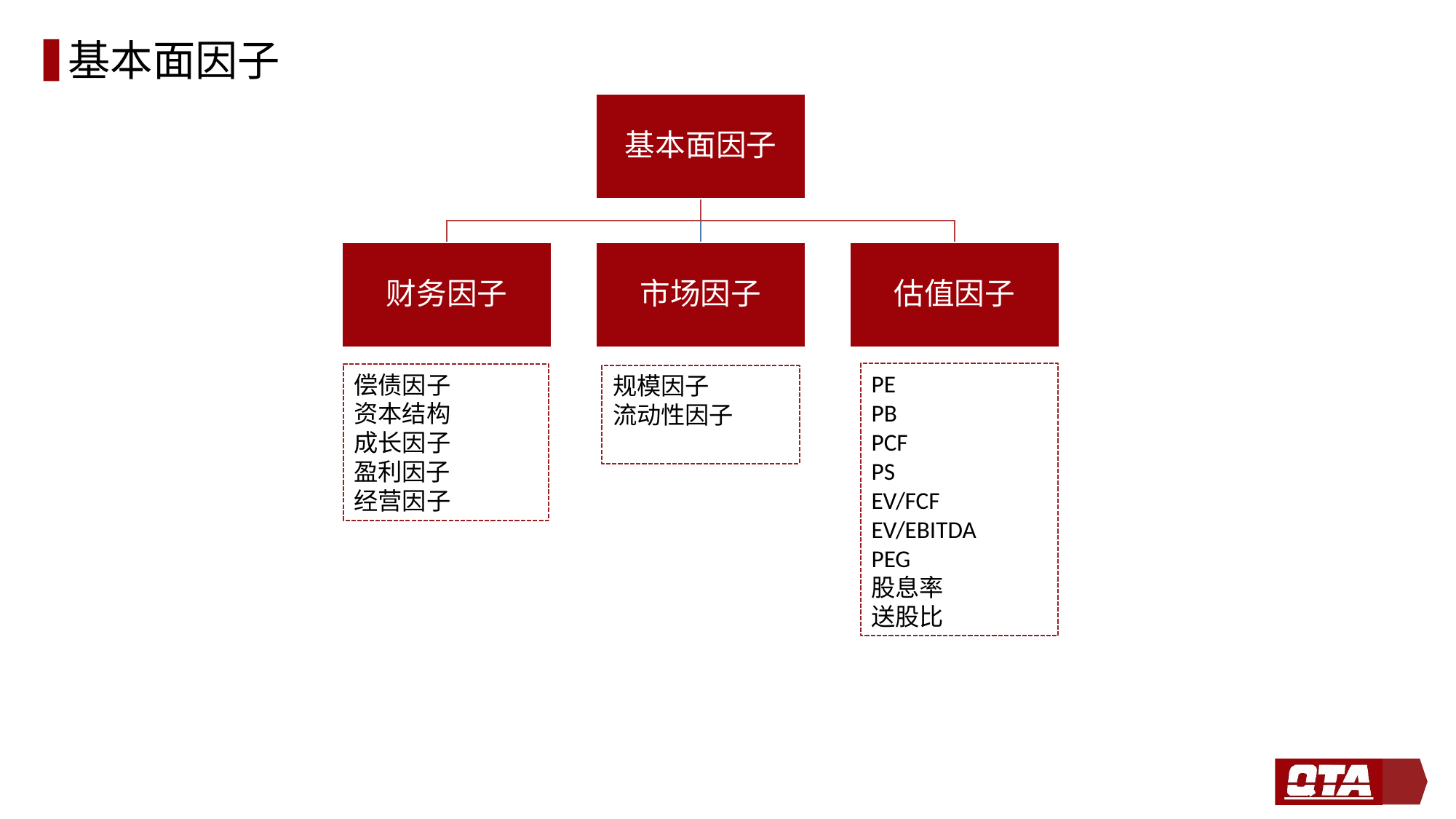

# 基本面因子
基本面因子
财务因子
市场因子
估值因子
PE
PB
PCF
PS
EV/FCF
EV/EBITDA
PEG
股息率
送股比
偿债因子
资本结构
成长因子
盈利因子
经营因子
规模因子
流动性因子

29